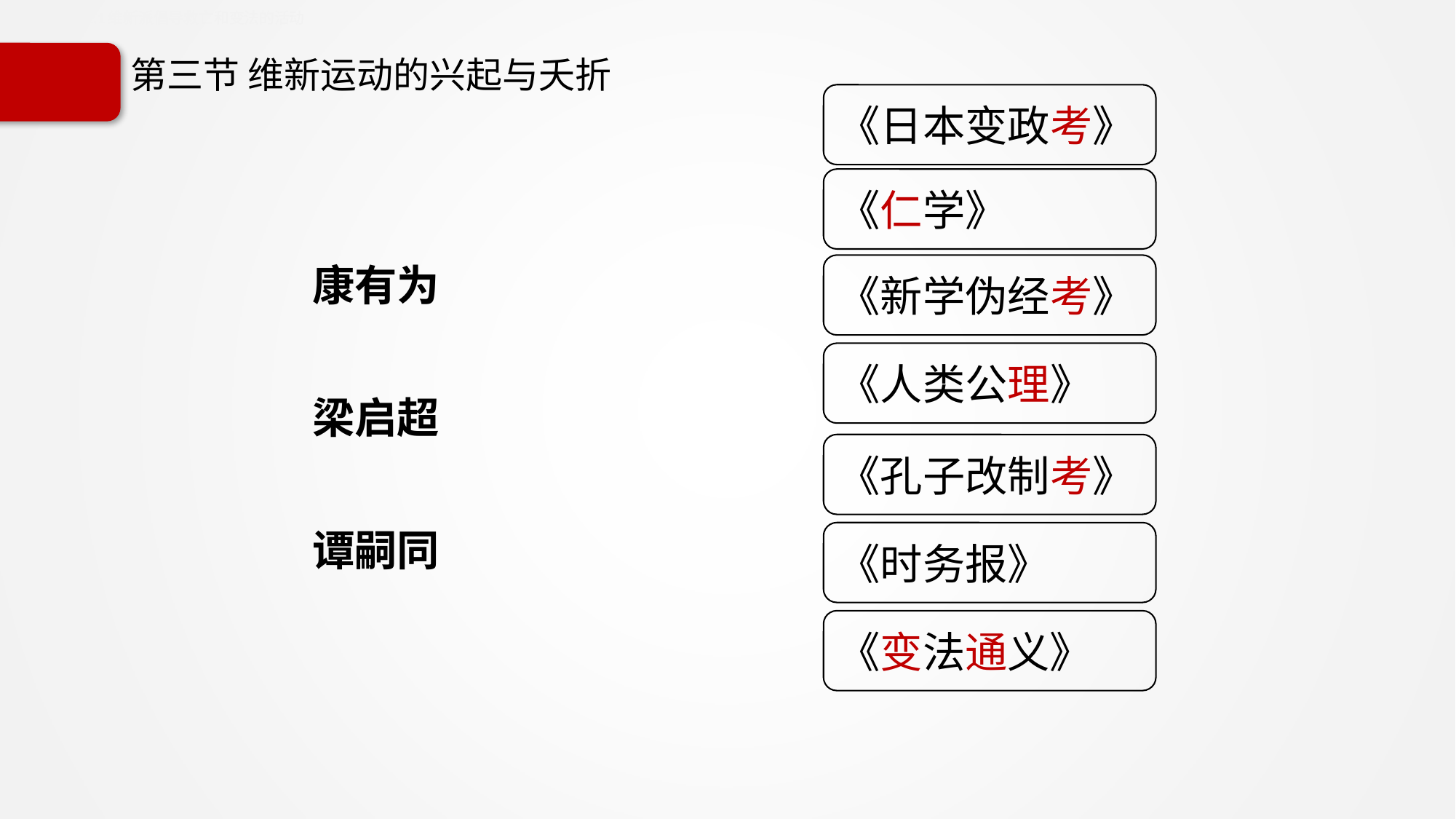

2.3.1.1维新派倡导救亡和变法的活动

# 第三节 维新运动的兴起与夭折
《日本变政考》
《仁学》
康有为

梁启超

谭嗣同

《新学伪经考》
《人类公理》
《孔子改制考》
《时务报》
《变法通义》